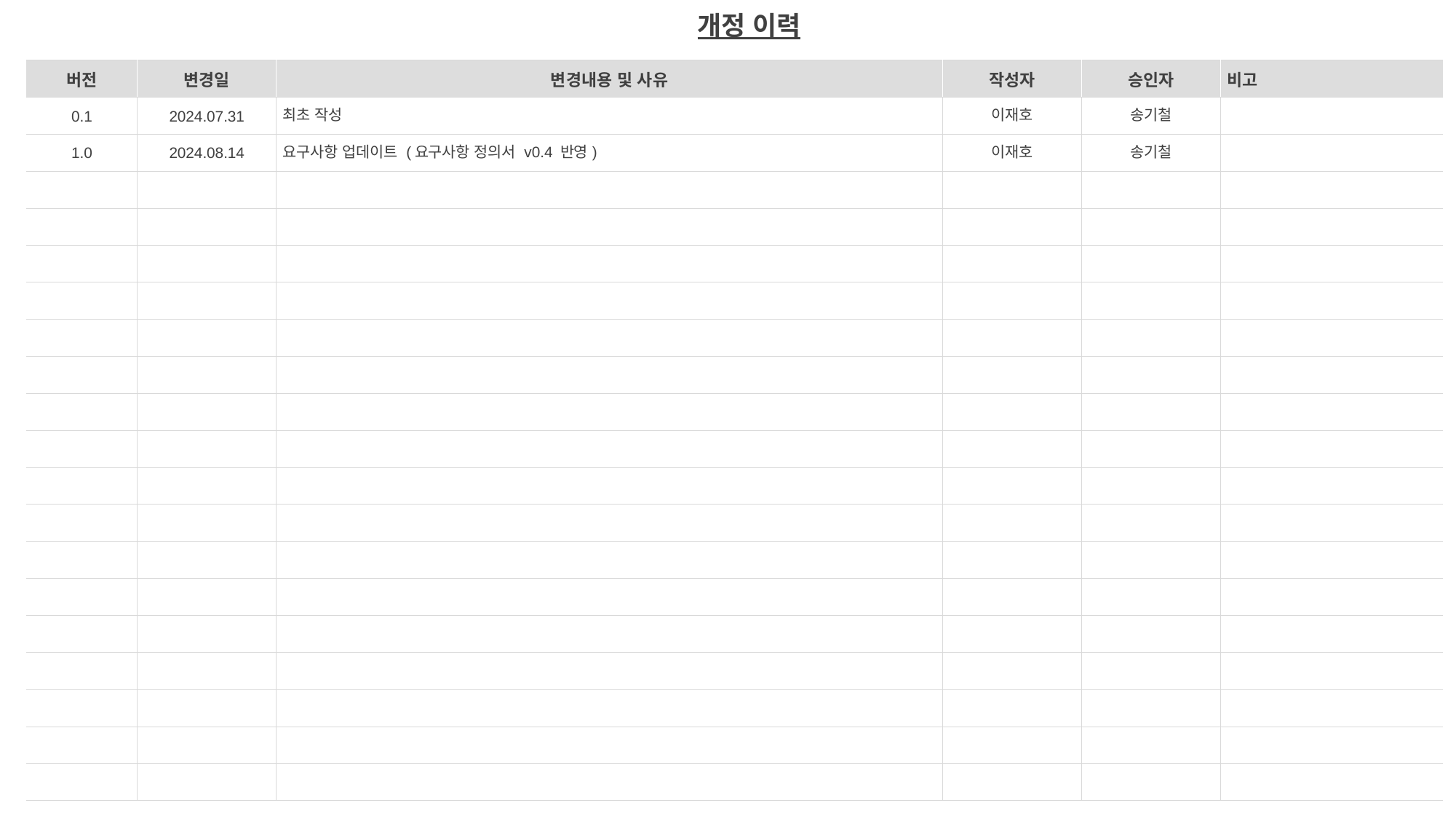

개정 이력
| 버전 | 변경일 | 변경내용 및 사유 | 작성자 | 승인자 | 비고 |
| --- | --- | --- | --- | --- | --- |
| 0.1 | 2024.07.31 | 최초 작성 | 이재호 | 송기철 |  |
| 1.0 | 2024.08.14 | 요구사항 업데이트 (요구사항 정의서 v0.4 반영) | 이재호 | 송기철 |  |
|  |  |  |  |  |  |
|  |  |  |  |  |  |
|  |  |  |  |  |  |
|  |  |  |  |  |  |
|  |  |  |  |  |  |
|  |  |  |  |  |  |
|  |  |  |  |  |  |
|  |  |  |  |  |  |
|  |  |  |  |  |  |
|  |  |  |  |  |  |
|  |  |  |  |  |  |
|  |  |  |  |  |  |
|  |  |  |  |  |  |
|  |  |  |  |  |  |
|  |  |  |  |  |  |
|  |  |  |  |  |  |
|  |  |  |  |  |  |